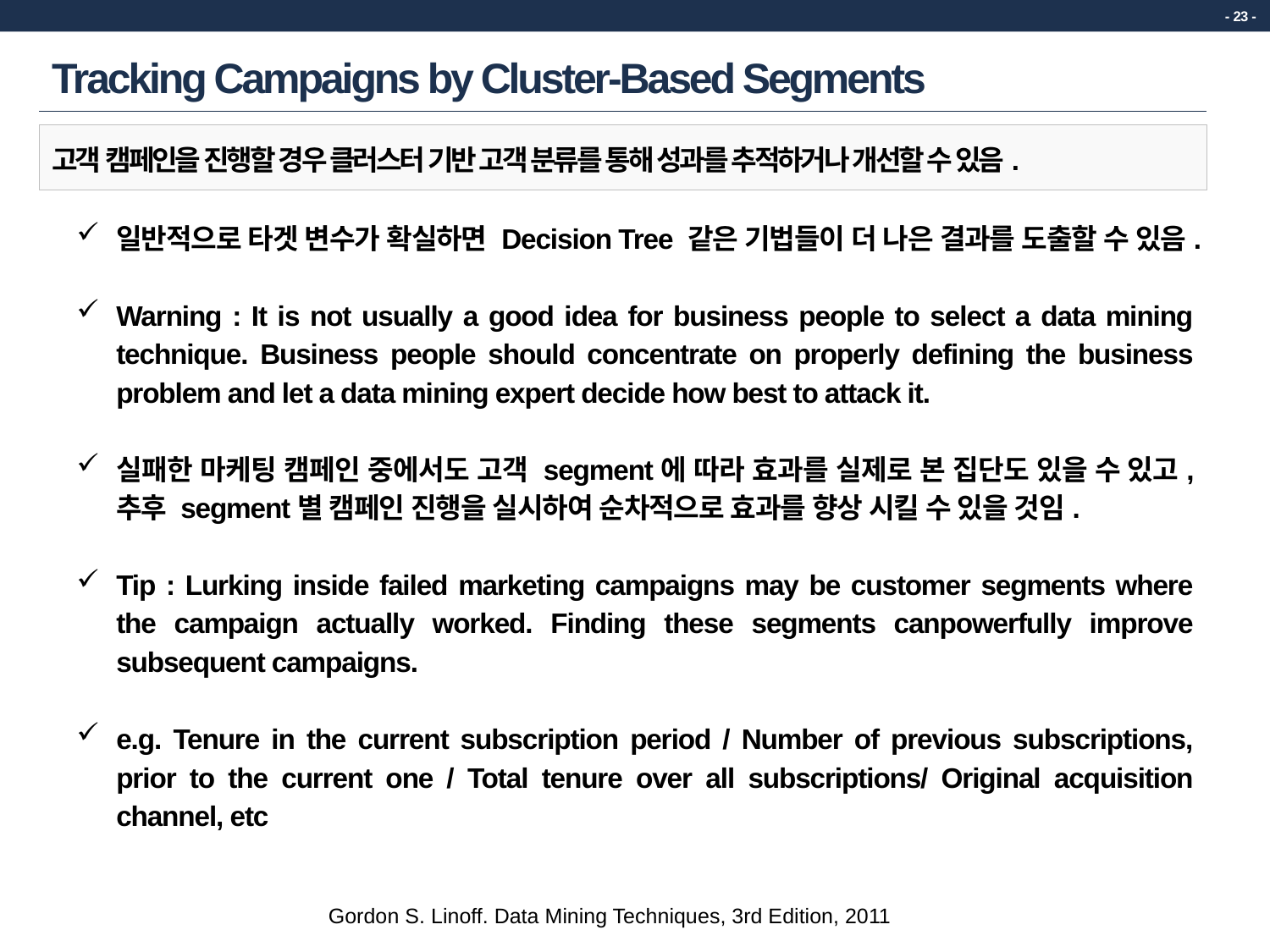

- 23 -
# Tracking Campaigns by Cluster-Based Segments
고객 캠페인을 진행할 경우 클러스터 기반 고객 분류를 통해 성과를 추적하거나 개선할 수 있음.
일반적으로 타겟 변수가 확실하면 Decision Tree 같은 기법들이 더 나은 결과를 도출할 수 있음.

Warning : It is not usually a good idea for business people to select a data mining technique. Business people should concentrate on properly defining the business problem and let a data mining expert decide how best to attack it.

실패한 마케팅 캠페인 중에서도 고객 segment에 따라 효과를 실제로 본 집단도 있을 수 있고, 추후 segment별 캠페인 진행을 실시하여 순차적으로 효과를 향상 시킬 수 있을 것임.

Tip : Lurking inside failed marketing campaigns may be customer segments where the campaign actually worked. Finding these segments canpowerfully improve subsequent campaigns.

e.g. Tenure in the current subscription period / Number of previous subscriptions, prior to the current one / Total tenure over all subscriptions/ Original acquisition channel, etc
Gordon S. Linoff. Data Mining Techniques, 3rd Edition, 2011